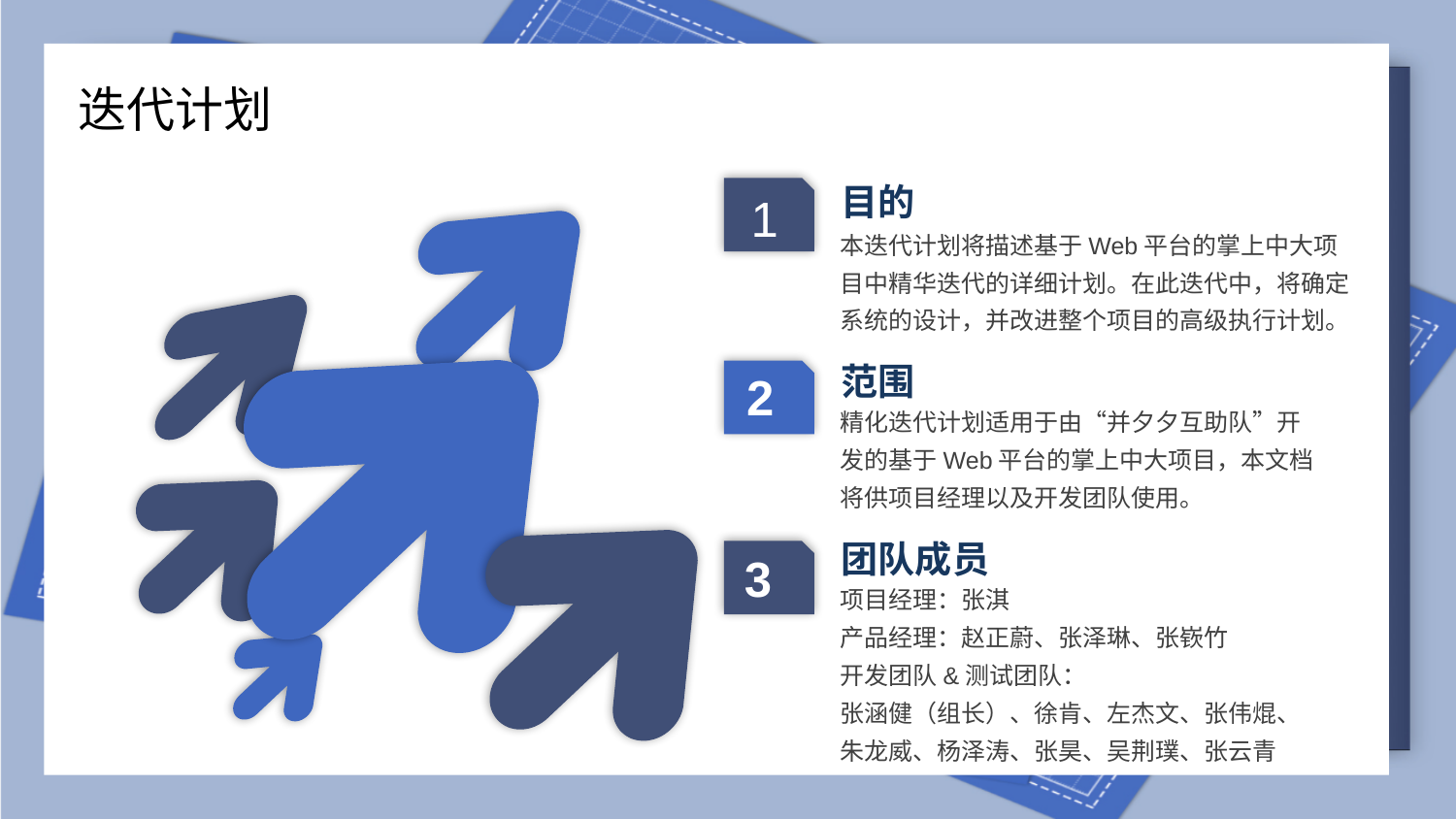

迭代计划
目的
本迭代计划将描述基于Web平台的掌上中大项目中精华迭代的详细计划。在此迭代中，将确定系统的设计，并改进整个项目的高级执行计划。

1

范围
精化迭代计划适用于由“并夕夕互助队”开发的基于Web平台的掌上中大项目，本文档将供项目经理以及开发团队使用。
2

团队成员
项目经理：张淇
产品经理：赵正蔚、张泽琳、张嵚竹
开发团队&测试团队：
张涵健（组长）、徐肯、左杰文、张伟焜、朱龙威、杨泽涛、张昊、吴荆璞、张云青
3